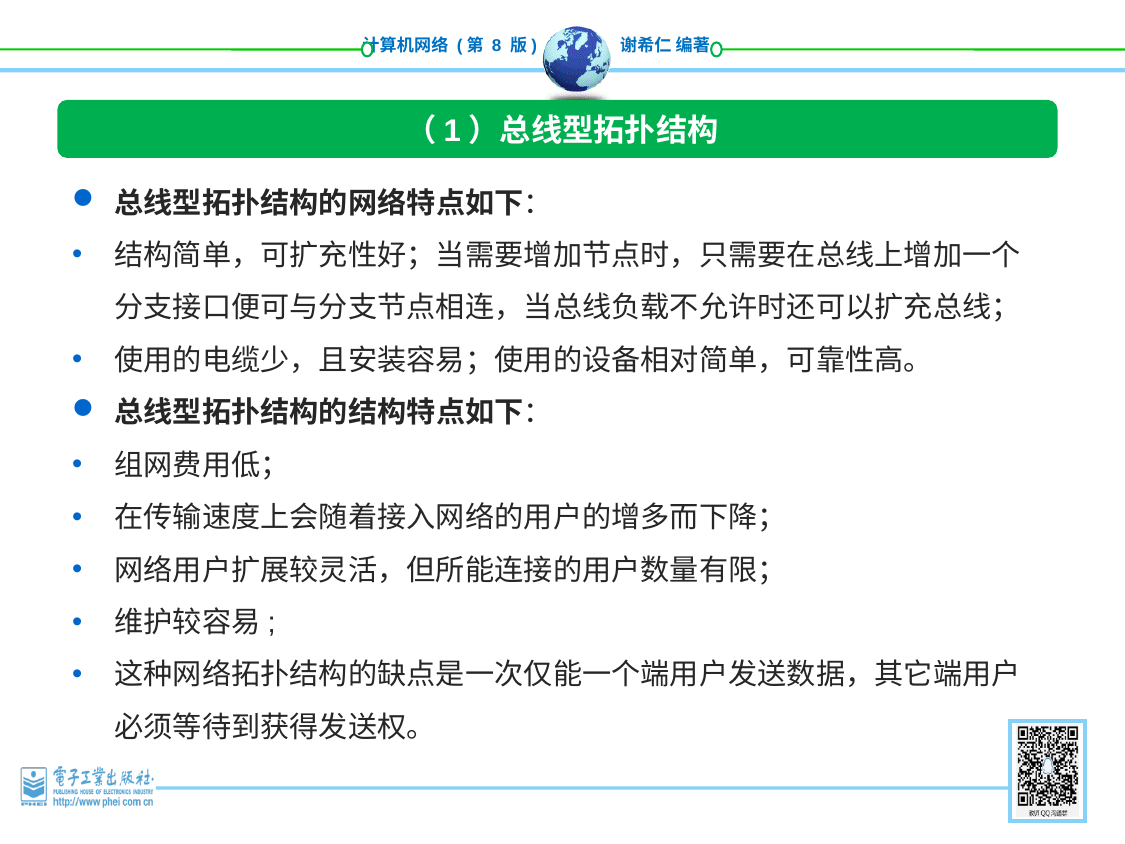

（1）总线型拓扑结构
总线型拓扑结构的网络特点如下：
结构简单，可扩充性好；当需要增加节点时，只需要在总线上增加一个分支接口便可与分支节点相连，当总线负载不允许时还可以扩充总线；
使用的电缆少，且安装容易；使用的设备相对简单，可靠性高。
总线型拓扑结构的结构特点如下：
组网费用低；
在传输速度上会随着接入网络的用户的增多而下降；
网络用户扩展较灵活，但所能连接的用户数量有限；
维护较容易;
这种网络拓扑结构的缺点是一次仅能一个端用户发送数据，其它端用户必须等待到获得发送权。